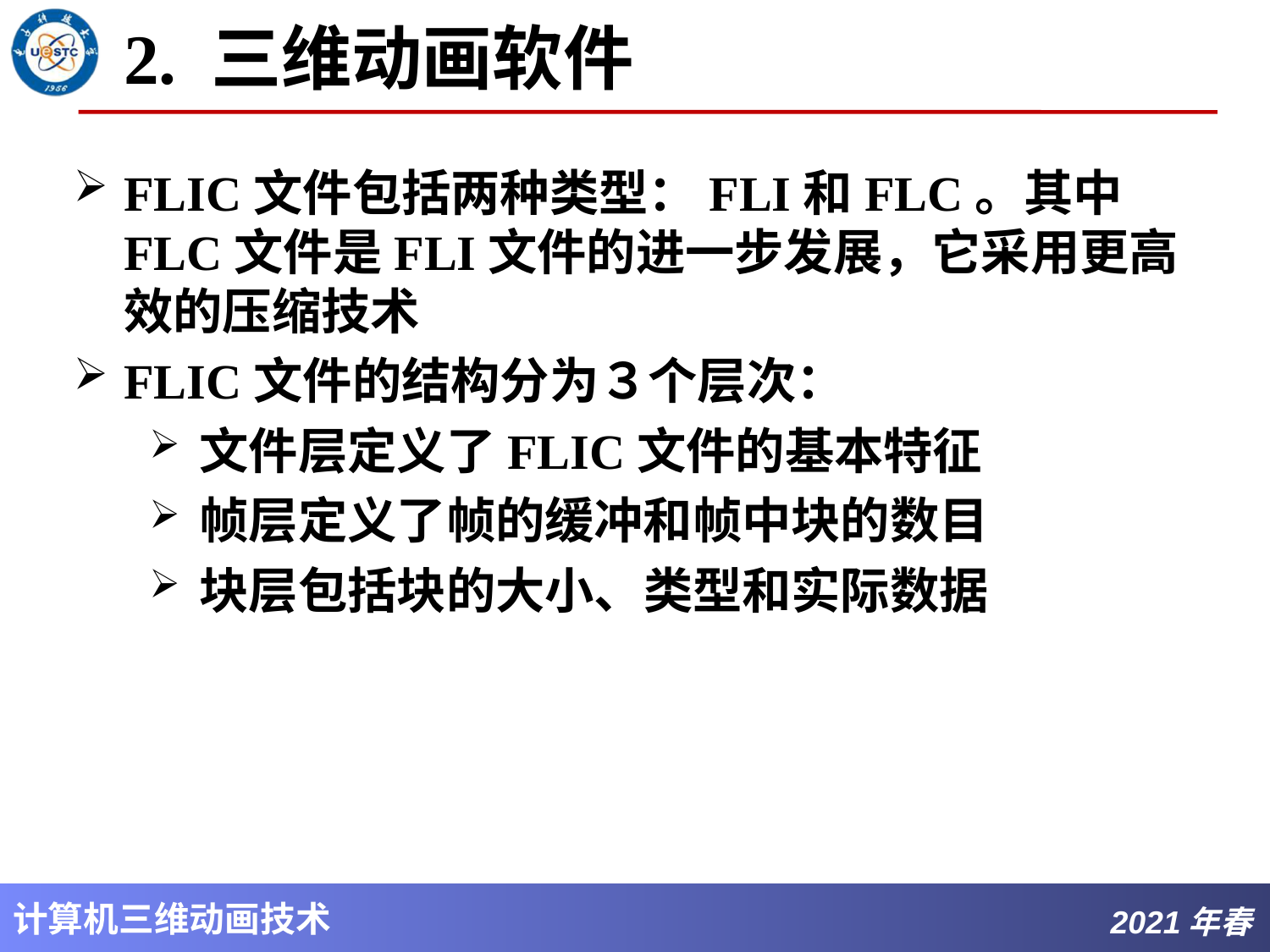

# 2. 三维动画软件
FLIC文件包括两种类型：FLI和FLC。其中FLC文件是FLI文件的进一步发展，它采用更高效的压缩技术
FLIC文件的结构分为３个层次：
文件层定义了FLIC文件的基本特征
帧层定义了帧的缓冲和帧中块的数目
块层包括块的大小、类型和实际数据